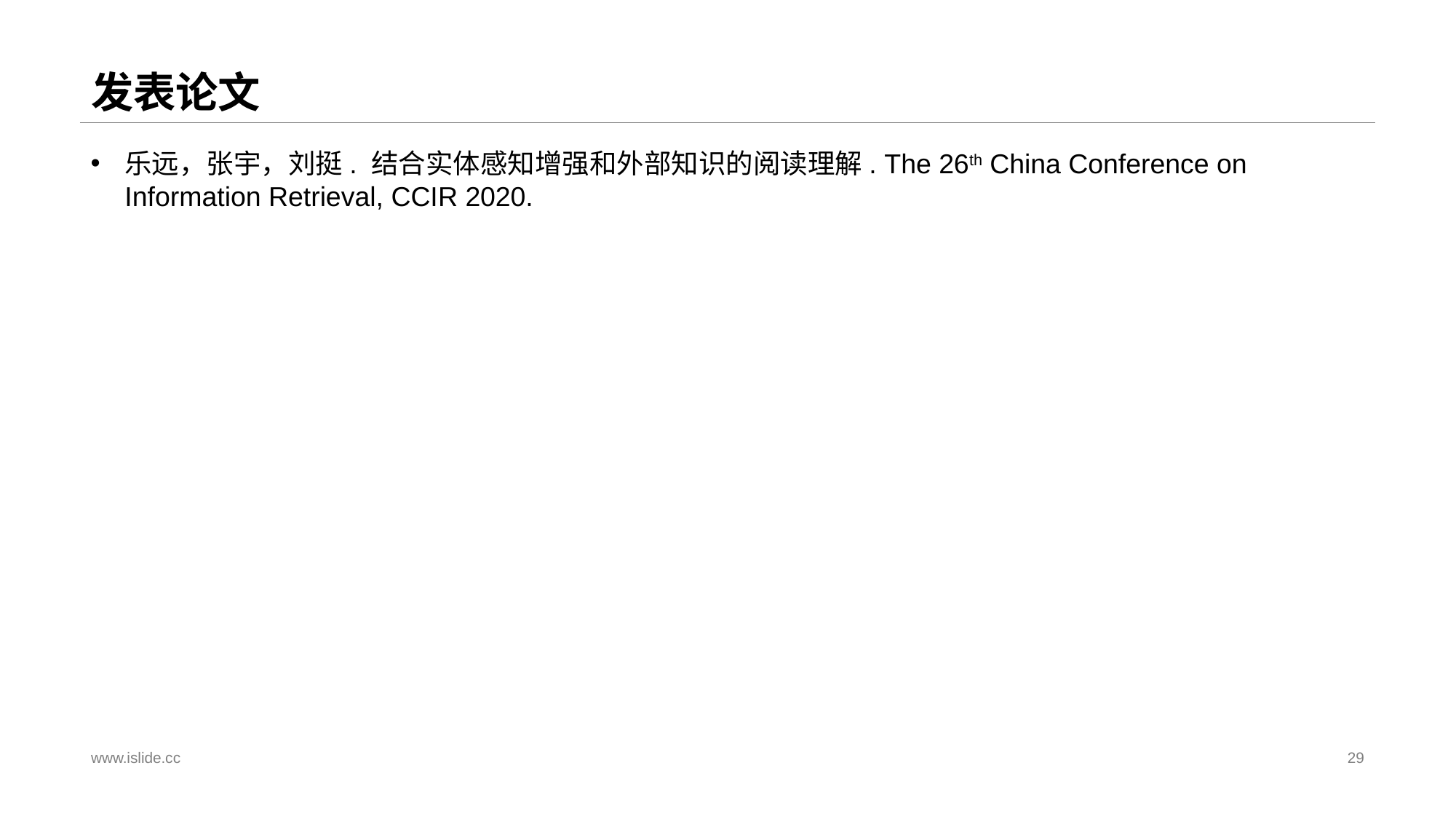

# 发表论文
乐远，张宇，刘挺. 结合实体感知增强和外部知识的阅读理解. The 26th China Conference on Information Retrieval, CCIR 2020.

www.islide.cc
29